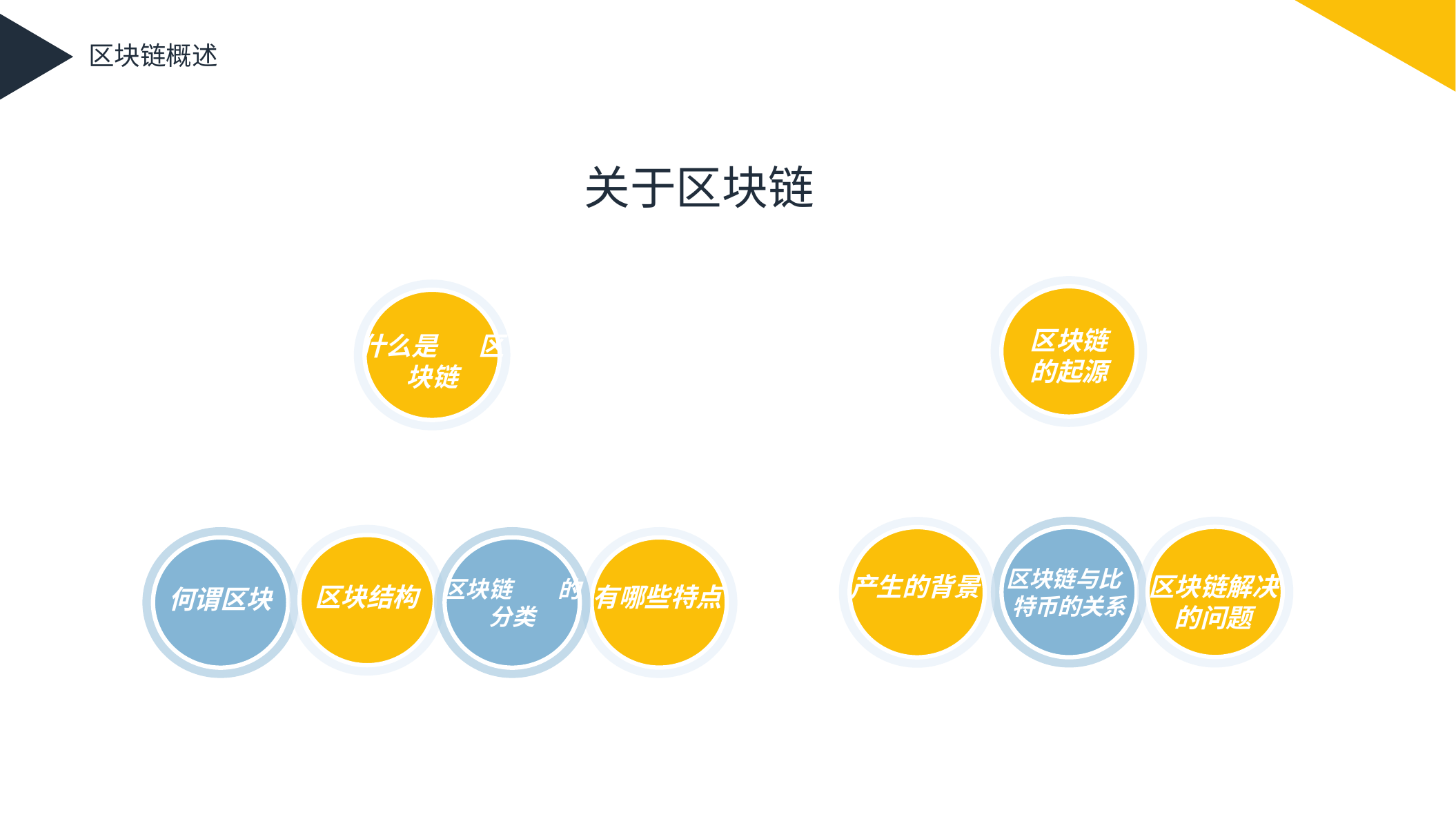

区块链概述
关于区块链

区块链
的起源

什么是       区块链

区块链解决的问题

区块链与比   特币的关系

产生的背景

区块结构

何谓区块

区块链         的分类

有哪些特点